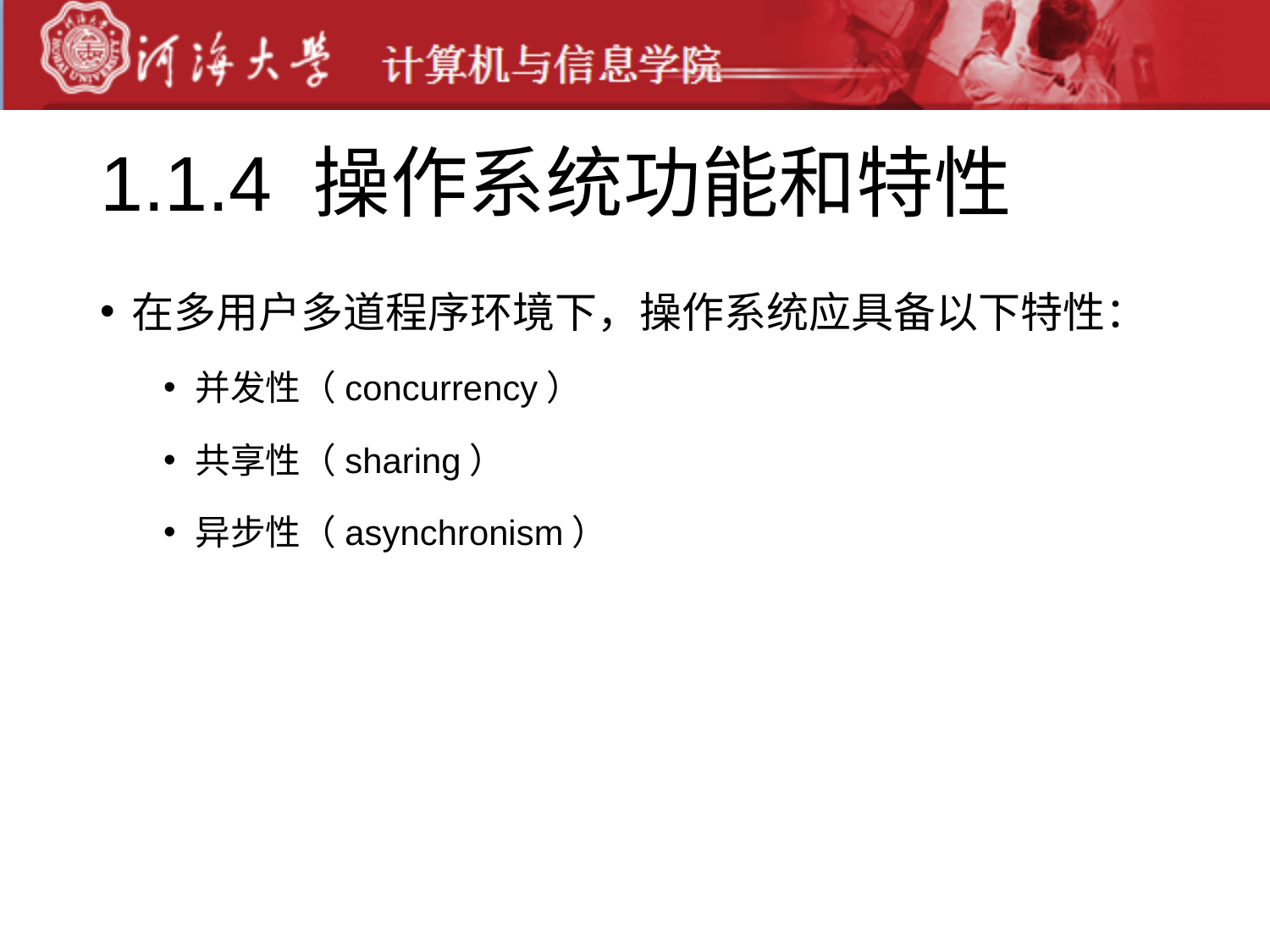

# 1.1.4 操作系统功能和特性
在多用户多道程序环境下，操作系统应具备以下特性：
并发性（concurrency）
共享性（sharing）
异步性（asynchronism）